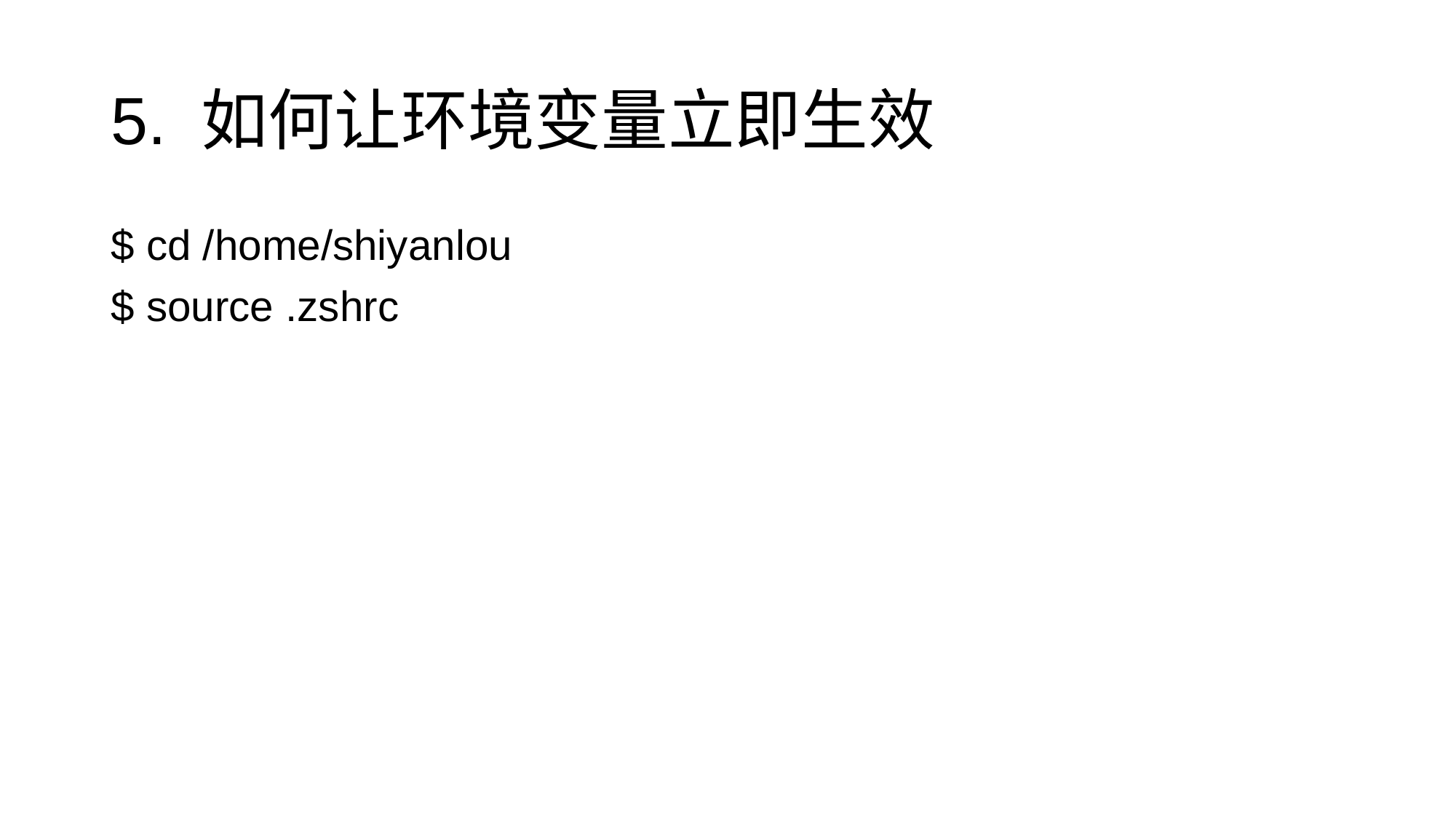

# 5. 如何让环境变量立即生效
$ cd /home/shiyanlou
$ source .zshrc